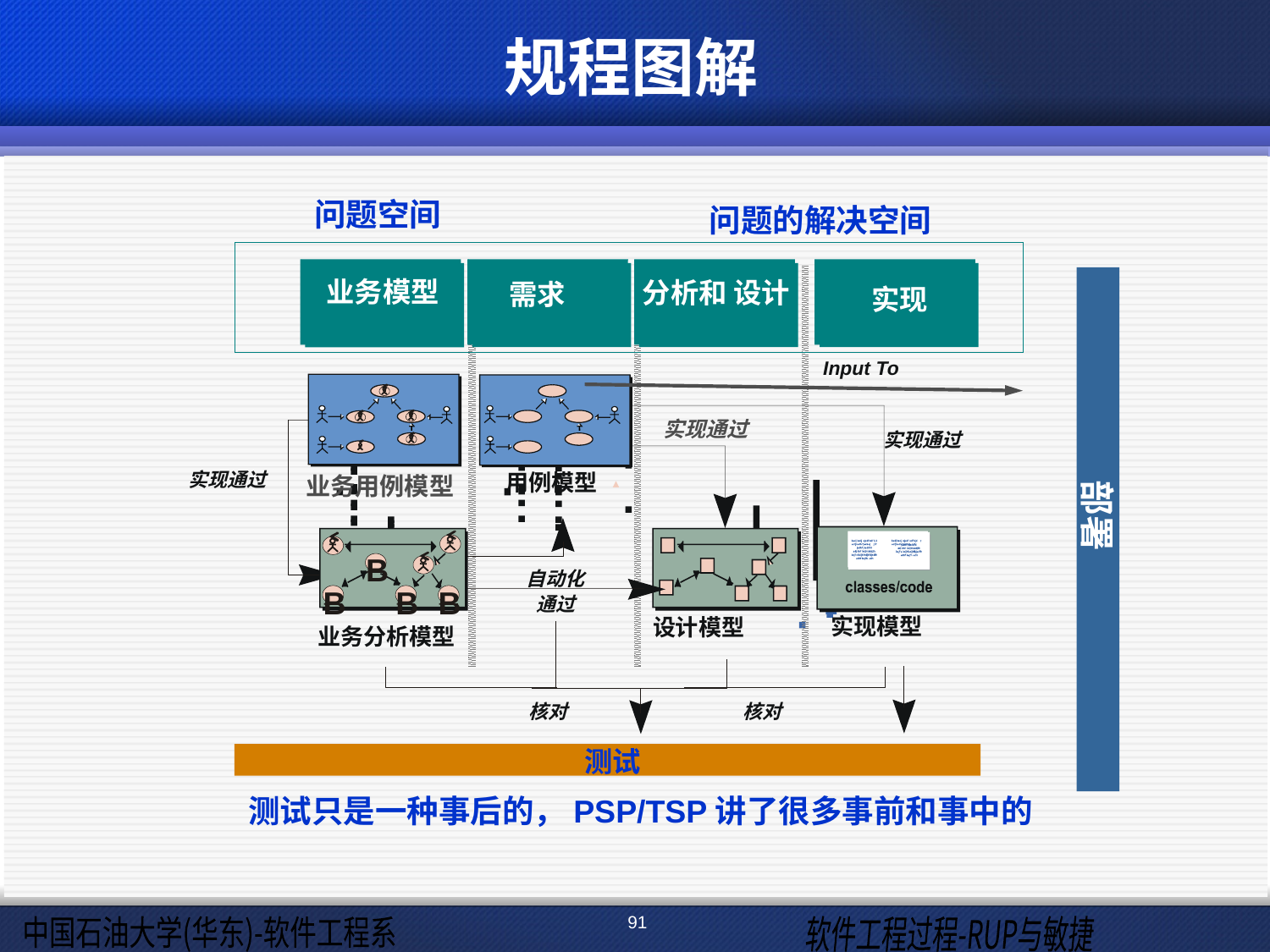

# 规程图解
问题空间
问题的解决空间

业务模型

分析和 设计
需求
实现

部署
Input To

实现通过

实现通过

实现通过

用例模型
业务用例模型

B

B
B
B

      自动化
通过

实现模型
设计模型

业务分析模型

核对
核对

测试

测试只是一种事后的，PSP/TSP讲了很多事前和事中的
91